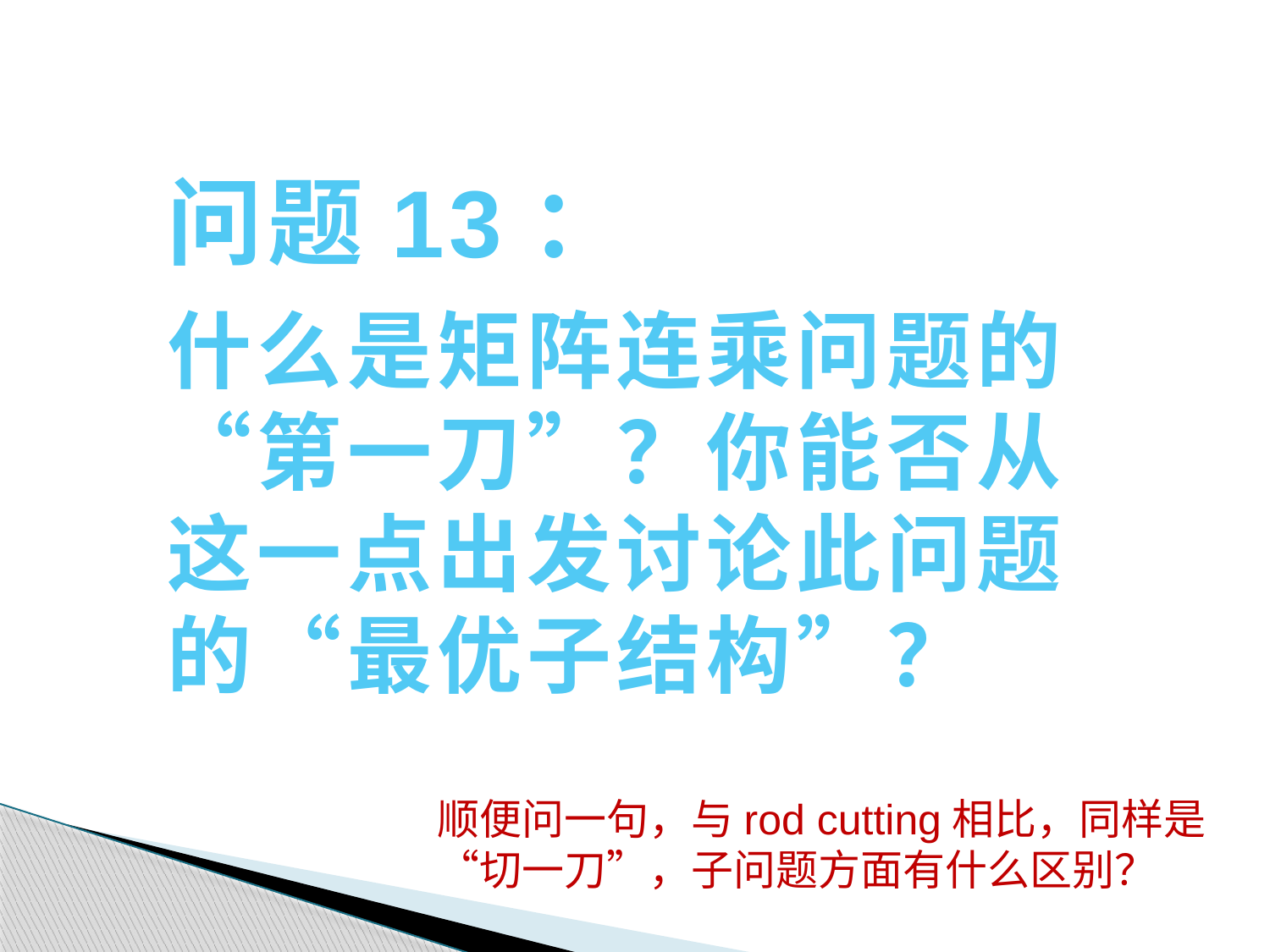

问题13：
什么是矩阵连乘问题的“第一刀”？你能否从这一点出发讨论此问题的“最优子结构”？
顺便问一句，与rod cutting相比，同样是“切一刀”，子问题方面有什么区别？